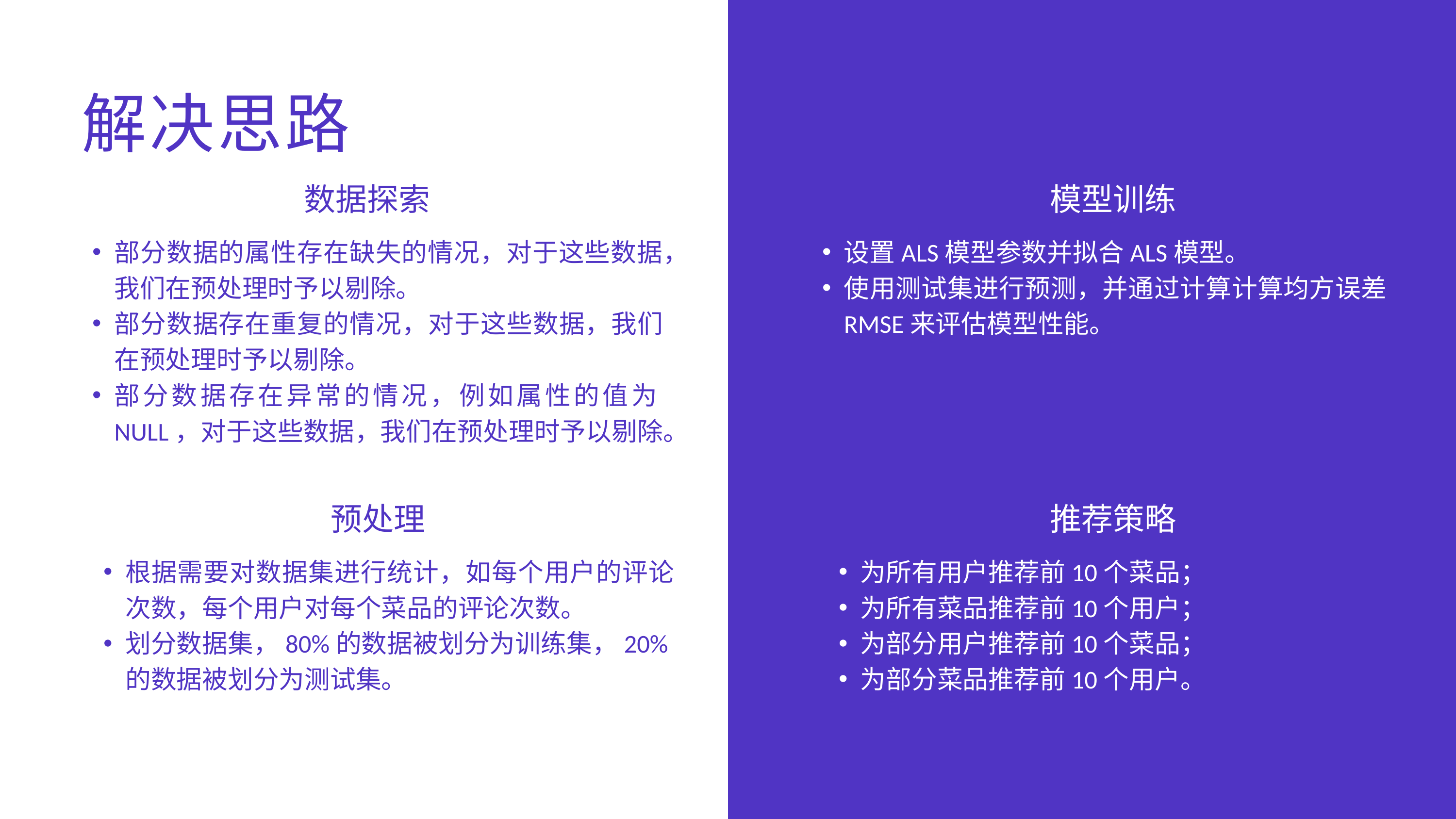

解决思路
数据探索
模型训练
部分数据的属性存在缺失的情况，对于这些数据，我们在预处理时予以剔除。
部分数据存在重复的情况，对于这些数据，我们在预处理时予以剔除。
部分数据存在异常的情况，例如属性的值为NULL，对于这些数据，我们在预处理时予以剔除。
设置ALS模型参数并拟合ALS模型。
使用测试集进行预测，并通过计算计算均方误差RMSE来评估模型性能。
预处理
推荐策略
根据需要对数据集进行统计，如每个用户的评论次数，每个用户对每个菜品的评论次数。
划分数据集，80%的数据被划分为训练集，20%的数据被划分为测试集。
为所有用户推荐前10个菜品；
为所有菜品推荐前10个用户；
为部分用户推荐前10个菜品；
为部分菜品推荐前10个用户。